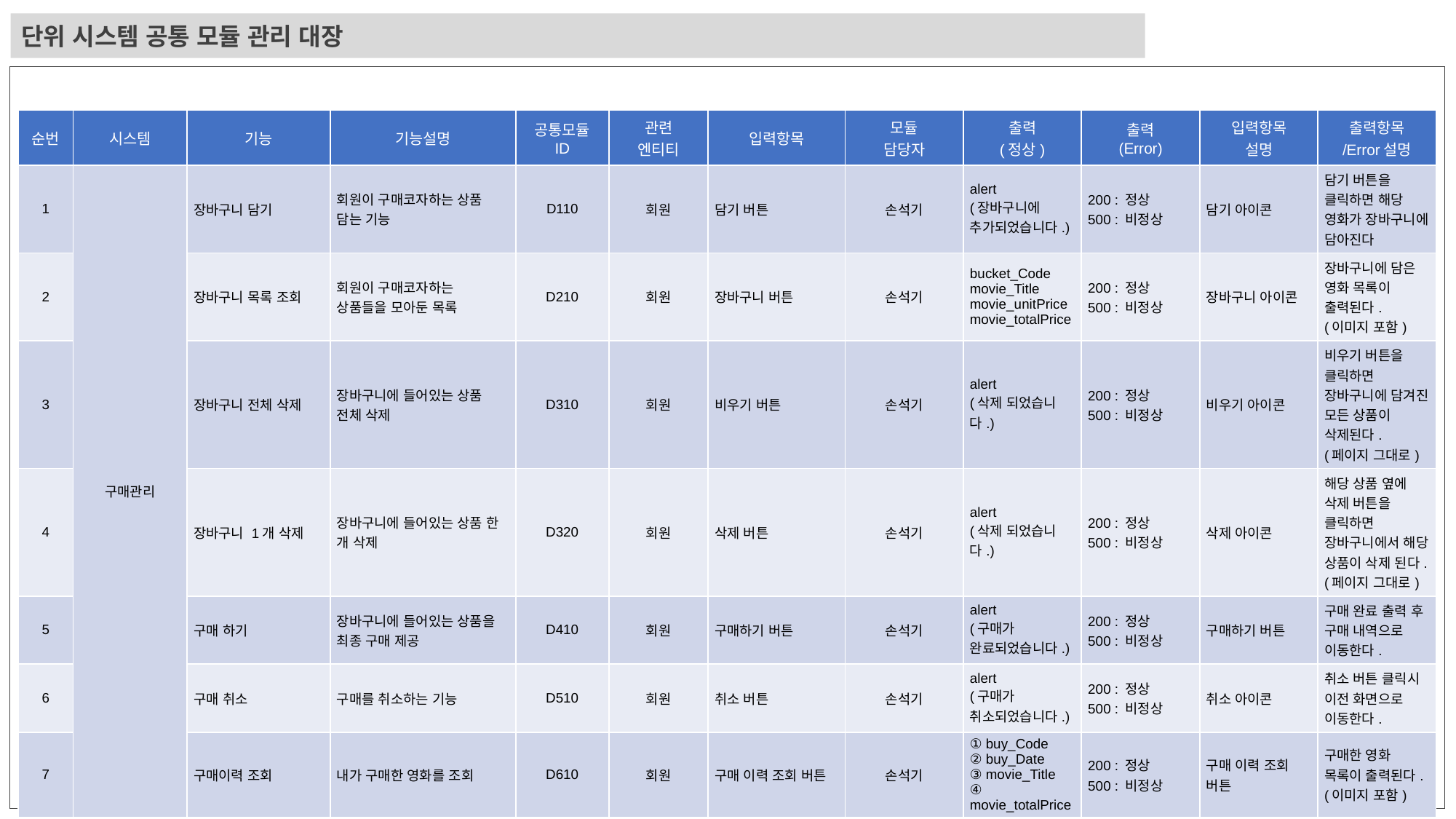

단위 시스템 공통 모듈 관리 대장

| 순번 | 시스템 | 기능 | 기능설명 | 공통모듈 ID | 관련 엔티티 | 입력항목 | 모듈 담당자 | 출력 (정상) | 출력 (Error) | 입력항목 설명 | 출력항목 /Error설명 |
| --- | --- | --- | --- | --- | --- | --- | --- | --- | --- | --- | --- |
| 1 | 구매관리 | 장바구니 담기 | 회원이 구매코자하는 상품 담는 기능 | D110 | 회원 | 담기 버튼 | 손석기 | alert (장바구니에 추가되었습니다.) | 200 : 정상 500 : 비정상 | 담기 아이콘 | 담기 버튼을 클릭하면 해당 영화가 장바구니에 담아진다 |
| 2 |  | 장바구니 목록 조회 | 회원이 구매코자하는 상품들을 모아둔 목록 | D210 | 회원 | 장바구니 버튼 | 손석기 | bucket\_Code movie\_Title movie\_unitPricemovie\_totalPrice | 200 : 정상 500 : 비정상 | 장바구니 아이콘 | 장바구니에 담은 영화 목록이 출력된다. (이미지 포함) |
| 3 |  | 장바구니 전체 삭제 | 장바구니에 들어있는 상품 전체 삭제 | D310 | 회원 | 비우기 버튼 | 손석기 | alert (삭제 되었습니다.) | 200 : 정상 500 : 비정상 | 비우기 아이콘 | 비우기 버튼을 클릭하면 장바구니에 담겨진 모든 상품이 삭제된다. (페이지 그대로) |
| 4 |  | 장바구니 1개 삭제 | 장바구니에 들어있는 상품 한 개 삭제 | D320 | 회원 | 삭제 버튼 | 손석기 | alert (삭제 되었습니다.) | 200 : 정상 500 : 비정상 | 삭제 아이콘 | 해당 상품 옆에 삭제 버튼을 클릭하면 장바구니에서 해당 상품이 삭제 된다. (페이지 그대로) |
| 5 |  | 구매 하기 | 장바구니에 들어있는 상품을 최종 구매 제공 | D410 | 회원 | 구매하기 버튼 | 손석기 | alert (구매가 완료되었습니다.) | 200 : 정상 500 : 비정상 | 구매하기 버튼 | 구매 완료 출력 후 구매 내역으로 이동한다. |
| 6 |  | 구매 취소 | 구매를 취소하는 기능 | D510 | 회원 | 취소 버튼 | 손석기 | alert (구매가 취소되었습니다.) | 200 : 정상 500 : 비정상 | 취소 아이콘 | 취소 버튼 클릭시 이전 화면으로 이동한다. |
| 7 |  | 구매이력 조회 | 내가 구매한 영화를 조회 | D610 | 회원 | 구매 이력 조회 버튼 | 손석기 | ① buy\_Code ② buy\_Date ③ movie\_Title ④ movie\_totalPrice | 200 : 정상 500 : 비정상 | 구매 이력 조회 버튼 | 구매한 영화 목록이 출력된다. (이미지 포함) |